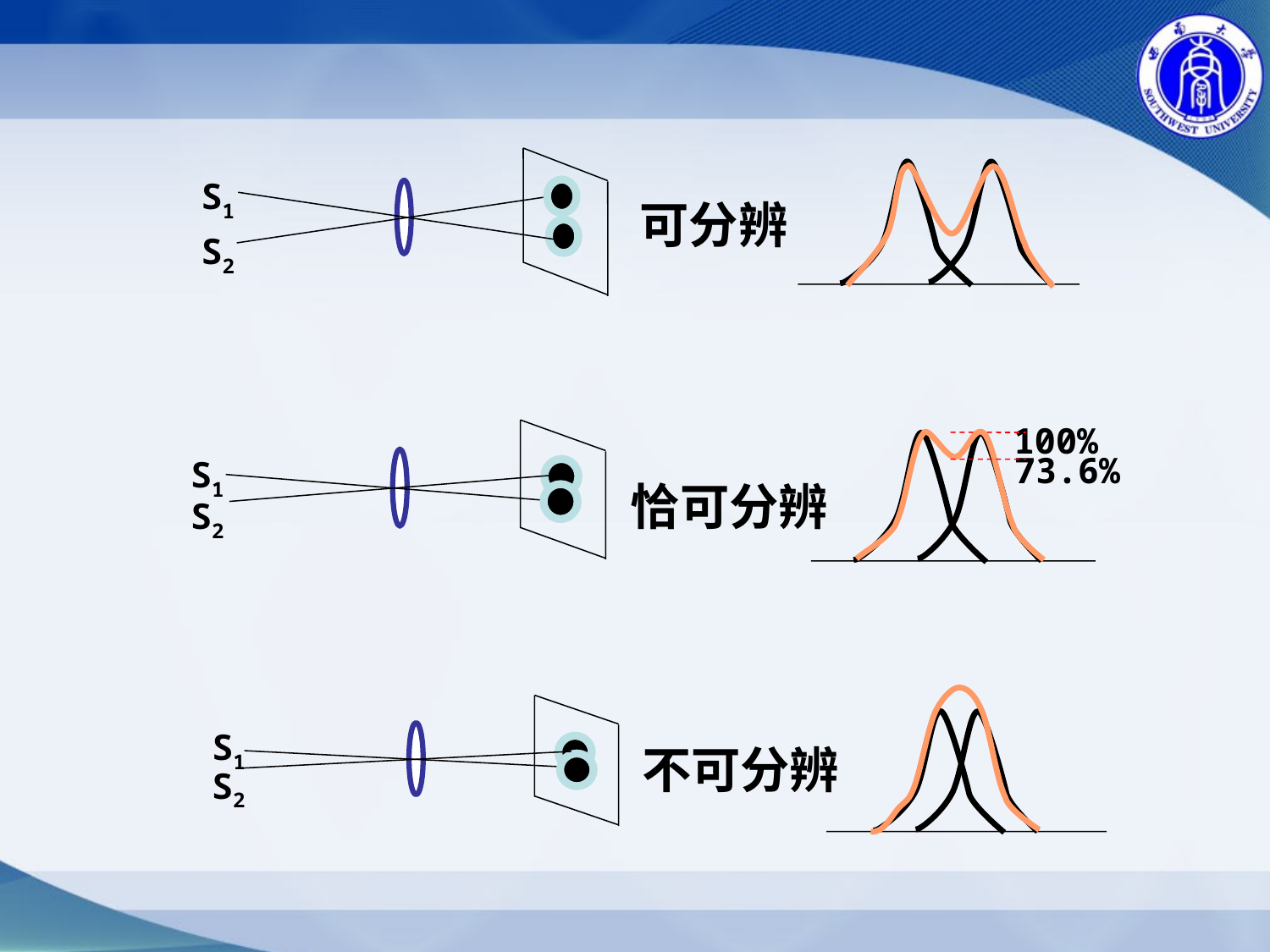

S1

可分辨

S2
100%

73.6%

S1

恰可分辨

S2

S1

不可分辨

S2